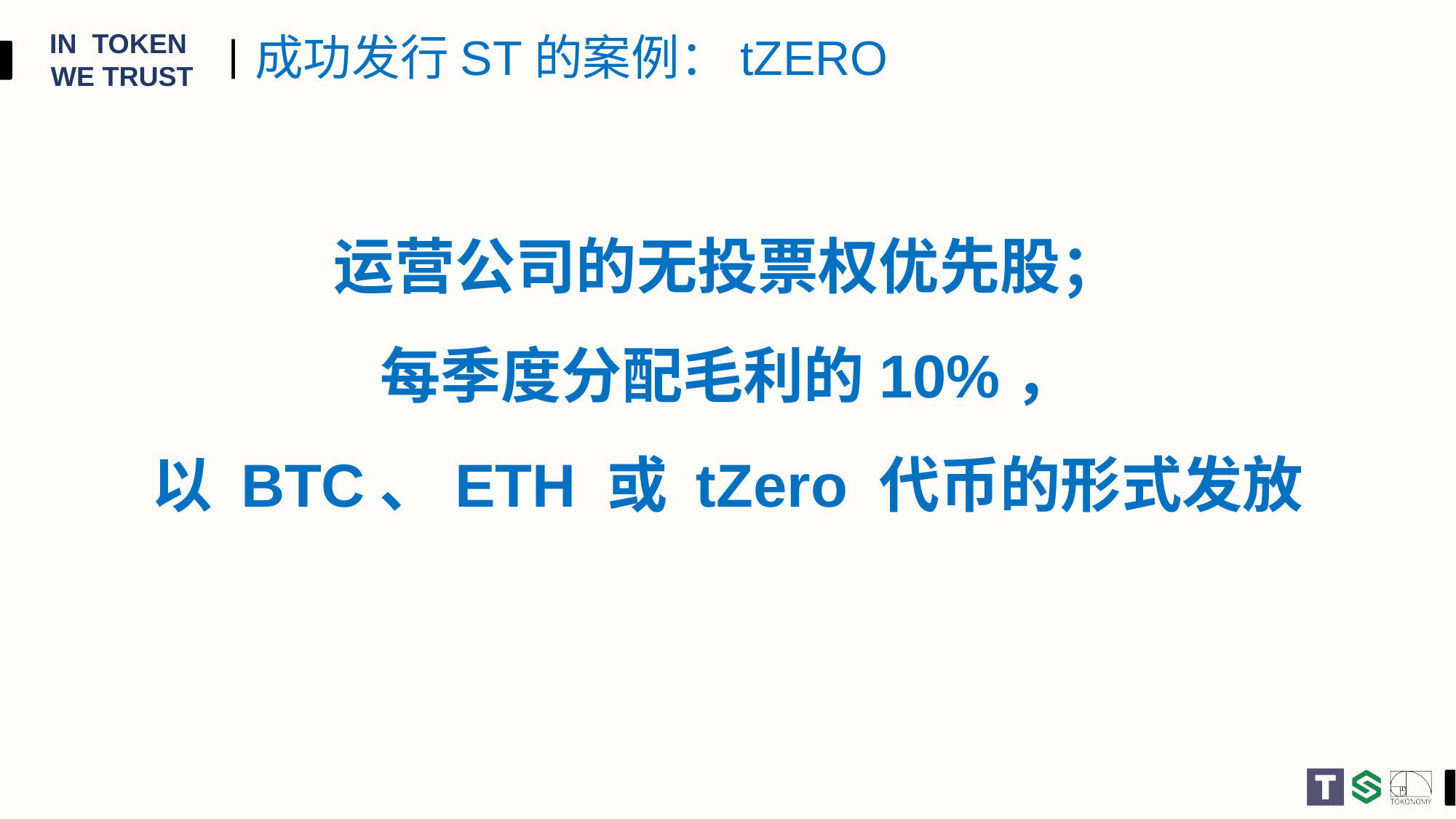

# 成功发行ST的案例：tZERO
运营公司的无投票权优先股；
每季度分配毛利的10%，
以 BTC、ETH 或 tZero 代币的形式发放